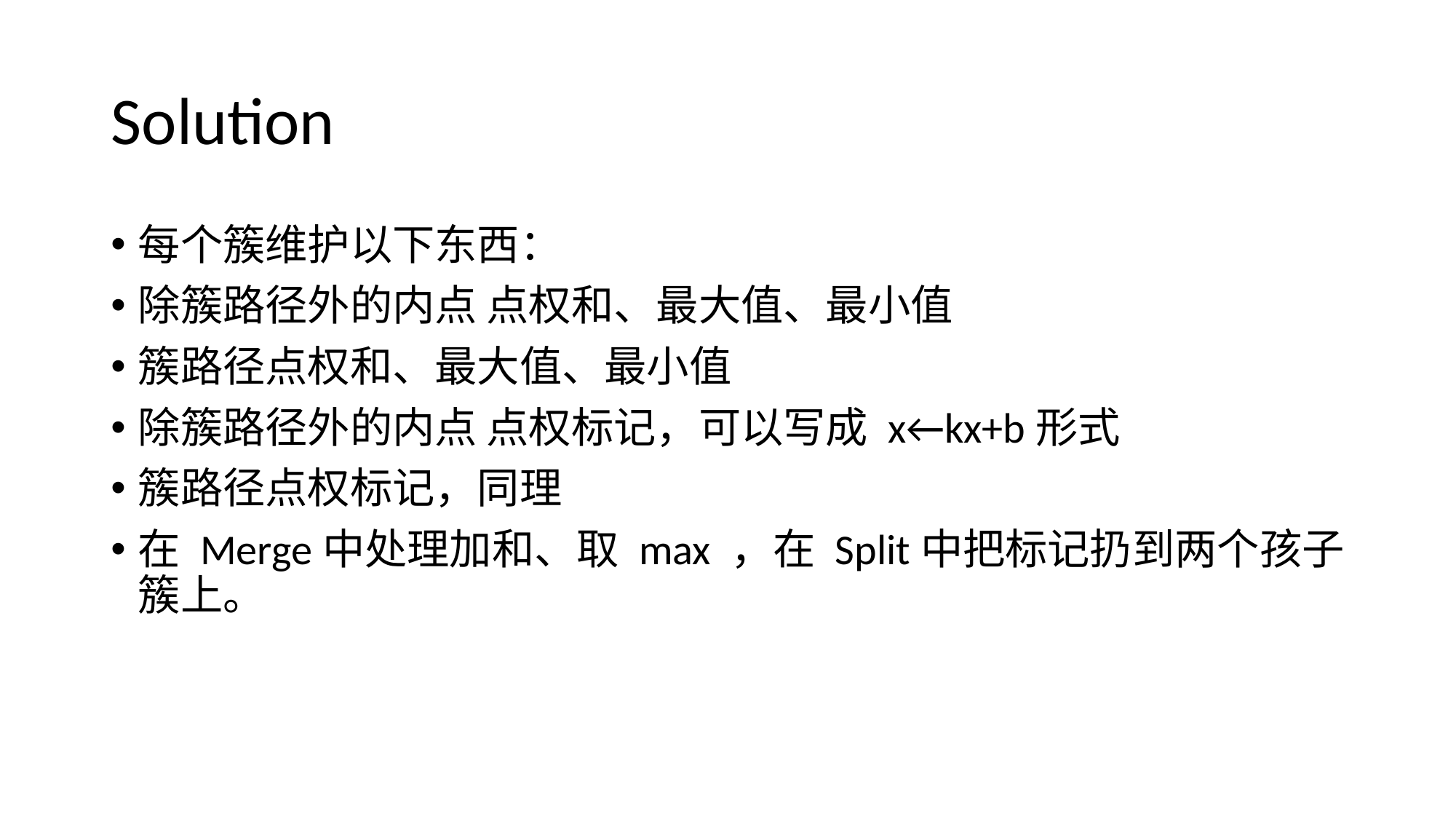

# Solution
每个簇维护以下东西：
除簇路径外的内点 点权和、最大值、最小值
簇路径点权和、最大值、最小值
除簇路径外的内点 点权标记，可以写成 x←kx+b形式
簇路径点权标记，同理
在 Merge中处理加和、取 max ，在 Split中把标记扔到两个孩子簇上。